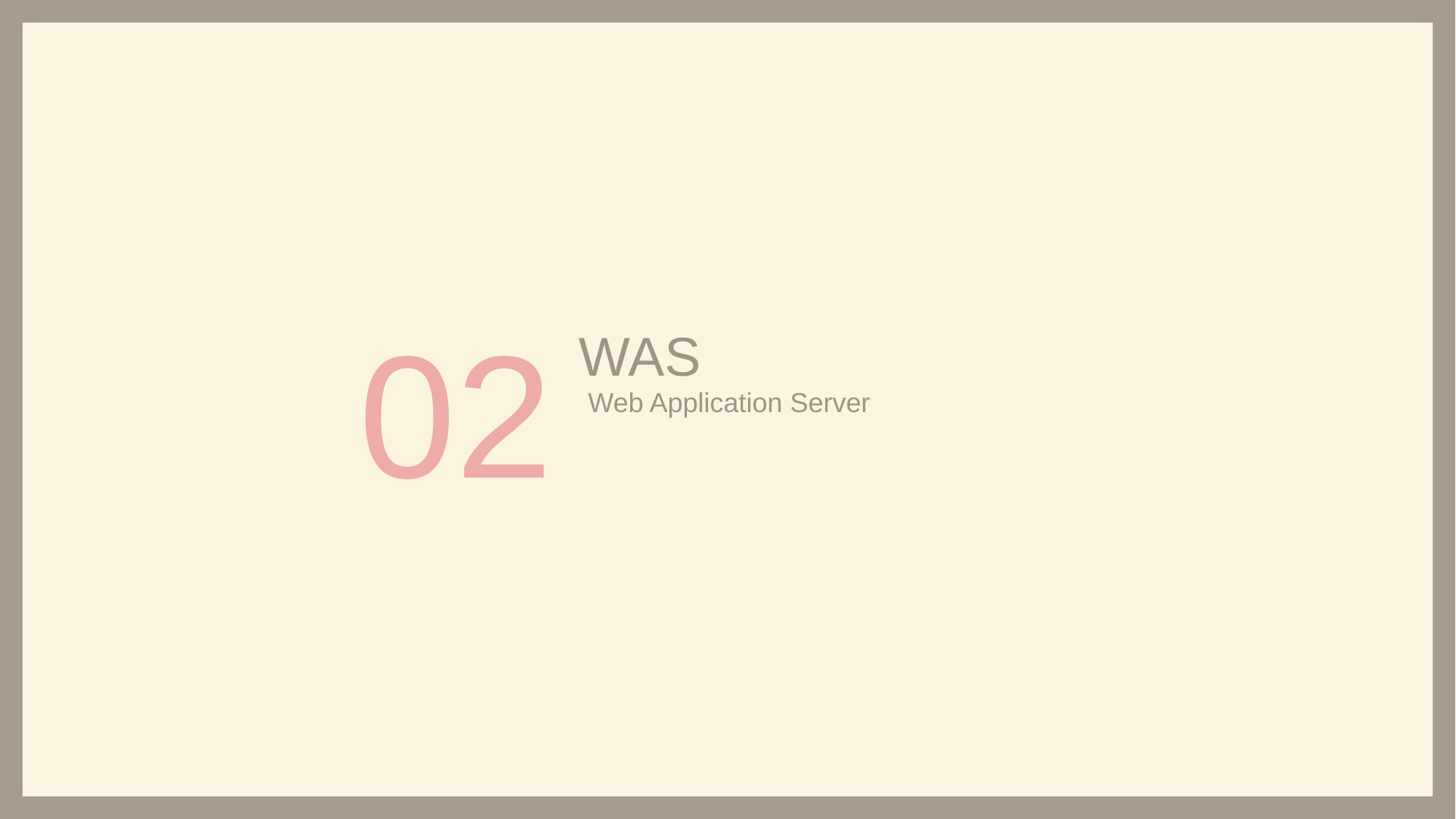

02
WAS
Web Application Server
WAS, 컨테이너, 웹 컨테이너, 서블릿 컨테이너로 불림
DB 조회, 다양한 로직처리 요구시 동적인 컨텐츠를 제공하기 위해 만들어진 애플리케이션 서버

컨테이너? JSP, Servlet  실행환경을 제공해주는 소프트웨어
웹컨테이너? 클라이언트 요청에 내부 로직을 통해 결과 처리하고 동적 컨텐츠를 생성해 클라이언트에서 응답하는 역할
(JSP와 Servlet 처리, Servlet 수명 주기 관리, Url 서블릿 매핑, Http Request수신 및 응답 등…) ex)톰캣, 제우스,제이보스
WAS? WS + 웹 컨테이너 결합된 형태. 주로 DB 서버와 함께 사용되며 보안, 스레드처리, 분산 트랜잭션 등 분산환경에서 사용됨